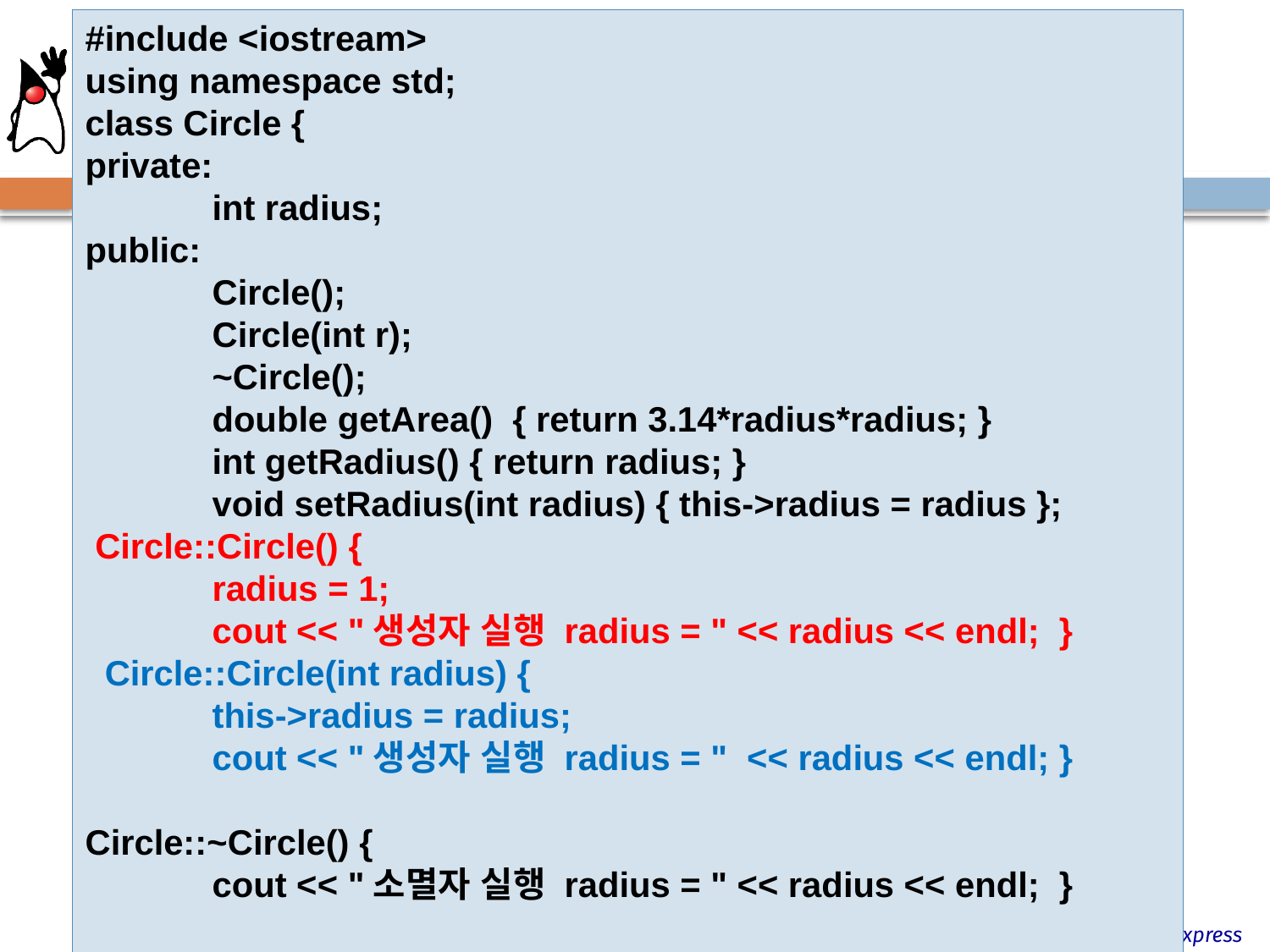

#include <iostream>
using namespace std;
class Circle {
private:
	int radius;
public:
	Circle();
	Circle(int r);
	~Circle();
	double getArea()  { return 3.14*radius*radius; }
	int getRadius() { return radius; }
	void setRadius(int radius) { this->radius = radius };
 Circle::Circle() {
	radius = 1;
	cout << "생성자 실행 radius = " << radius << endl;  }
  Circle::Circle(int radius) {
	this->radius = radius;
	cout << "생성자 실행 radius = "  << radius << endl; }

Circle::~Circle() {
	cout << "소멸자 실행 radius = " << radius << endl;  }

# 예제 5-1 ‘값에 의한 호출’시 매개 변수의 생성자 실행되지 않음